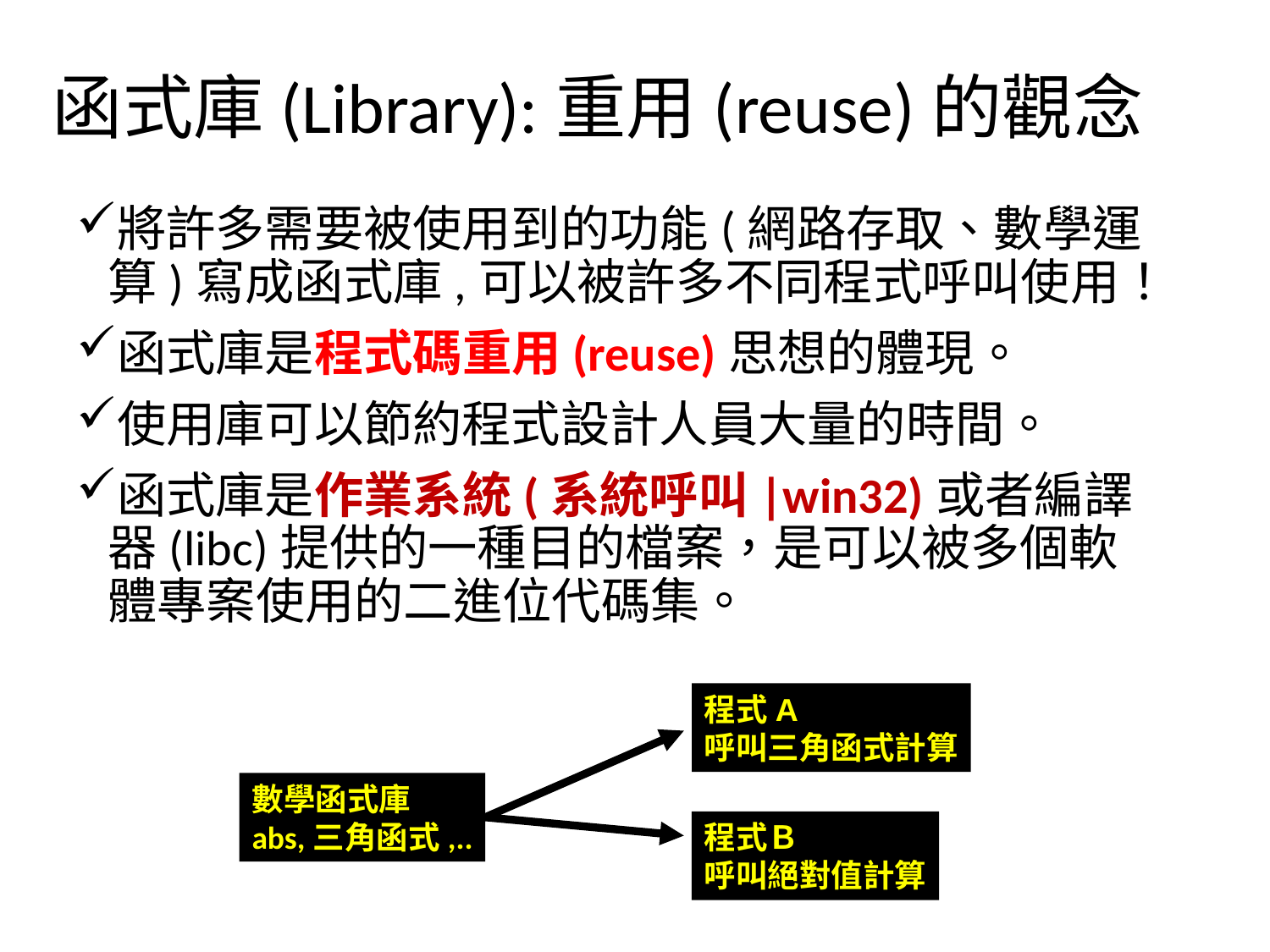

# 函式庫(Library):重用(reuse)的觀念
將許多需要被使用到的功能(網路存取、數學運算)寫成函式庫,可以被許多不同程式呼叫使用！
函式庫是程式碼重用(reuse)思想的體現。
使用庫可以節約程式設計人員大量的時間。
函式庫是作業系統(系統呼叫|win32)或者編譯器(libc)提供的一種目的檔案，是可以被多個軟體專案使用的二進位代碼集。
程式A
呼叫三角函式計算
數學函式庫
abs,三角函式,..
程式Ｂ
呼叫絕對值計算